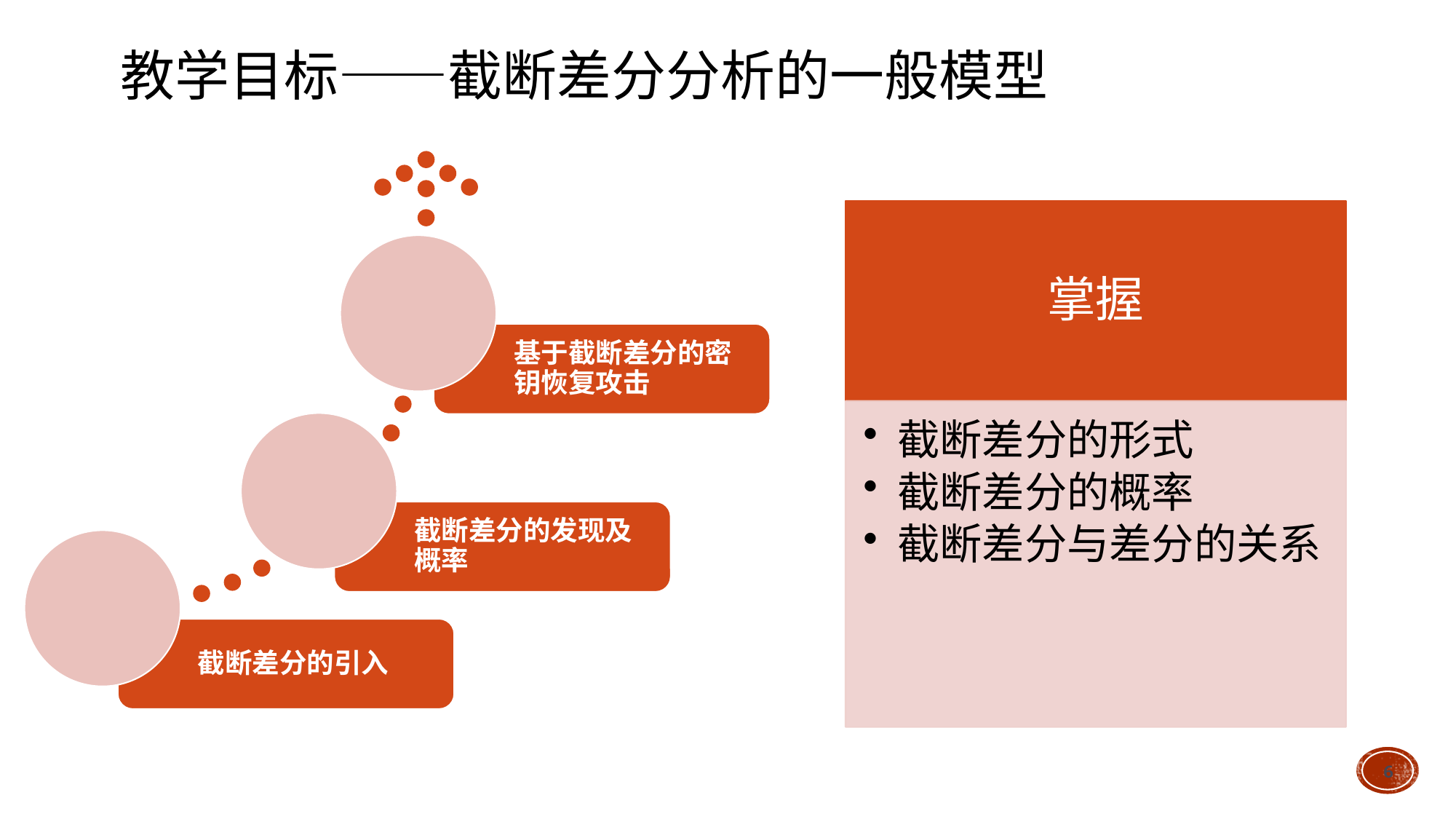

# 教学目标——截断差分分析的一般模型
截断差分的引入
截断差分的发现及概率
基于截断差分的密钥恢复攻击
掌握
截断差分的形式
截断差分的概率
截断差分与差分的关系

6